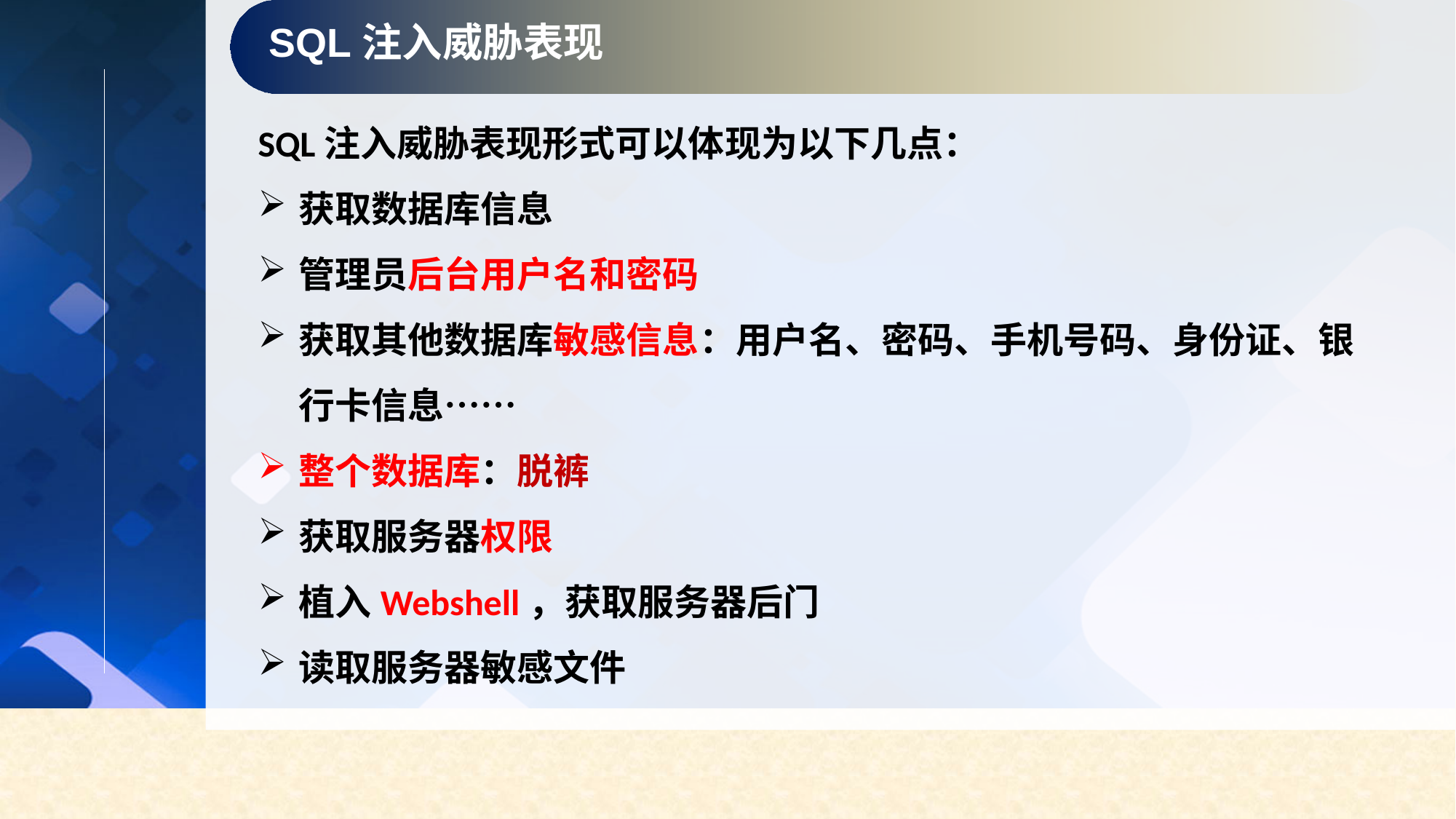

SQL注入威胁表现
SQL注入威胁表现形式可以体现为以下几点：
获取数据库信息
管理员后台用户名和密码
获取其他数据库敏感信息：用户名、密码、手机号码、身份证、银行卡信息……
整个数据库：脱裤
获取服务器权限
植入Webshell，获取服务器后门
读取服务器敏感文件